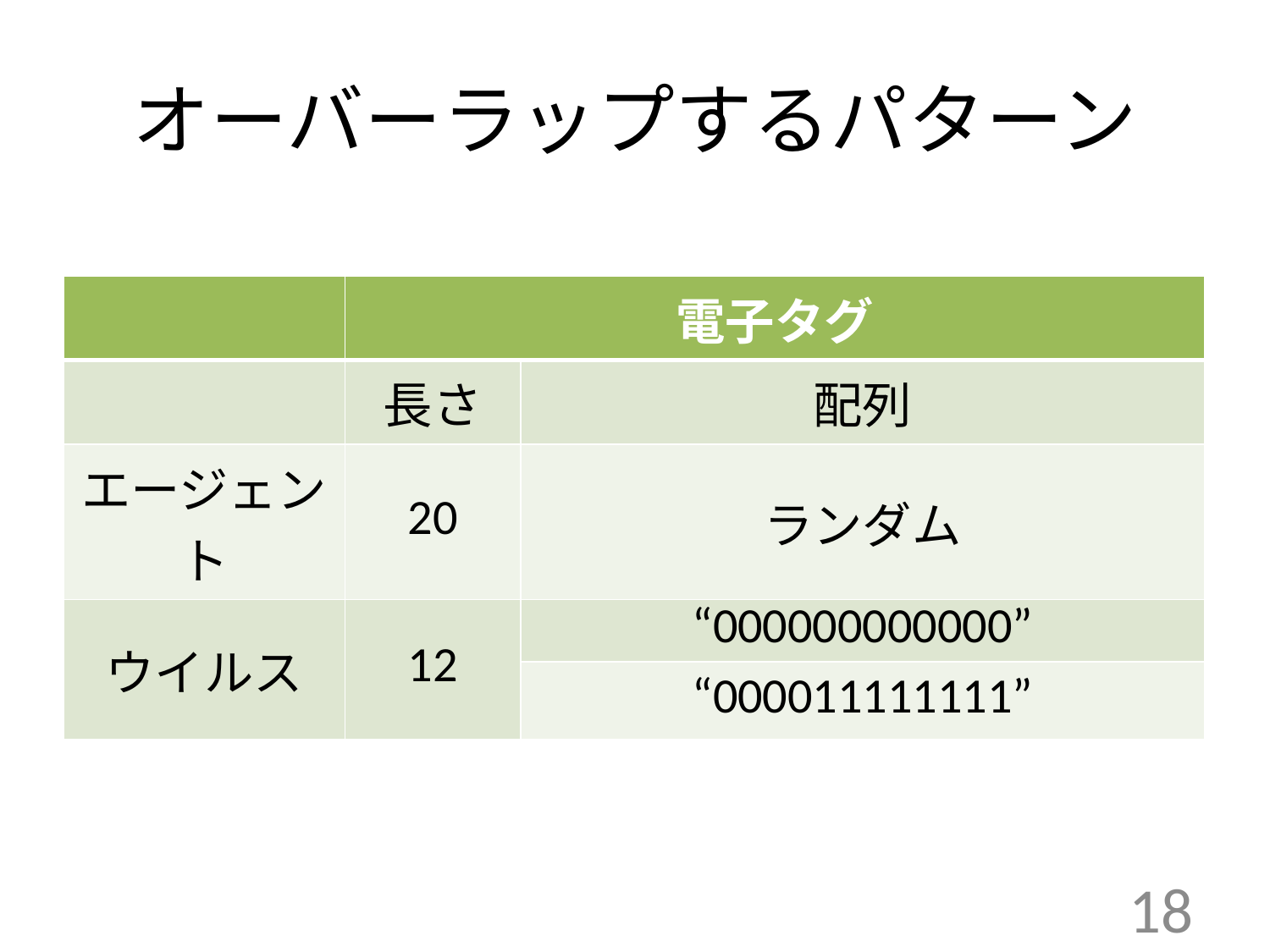

# オーバーラップするパターン
|  | 電子タグ |  |
| --- | --- | --- |
|  | 長さ | 配列 |
| エージェント | 20 | ランダム |
| ウイルス | 12 | “000000000000” |
|  |  | “000011111111” |
18